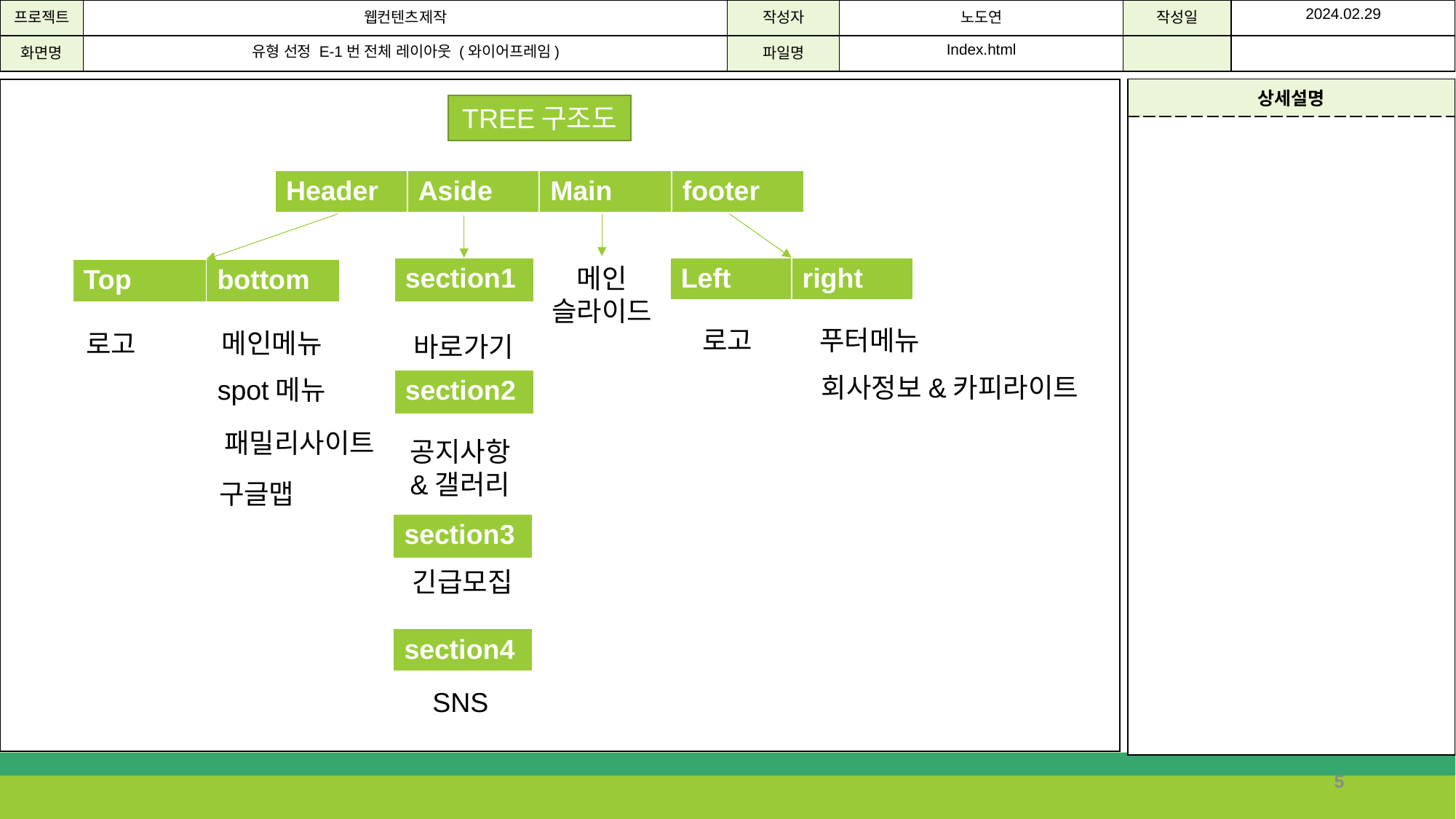

유형 선정 E-1번 전체 레이아웃 (와이어프레임)
TREE구조도
| Header | Aside | Main | footer |
| --- | --- | --- | --- |
메인
슬라이드
| section1 |
| --- |
| Left | right |
| --- | --- |
| Top | bottom |
| --- | --- |
로고
푸터메뉴
메인메뉴
로고
바로가기
회사정보&카피라이트
spot메뉴
| section2 |
| --- |
패밀리사이트
공지사항
&갤러리
구글맵
| section3 |
| --- |
긴급모집
| section4 |
| --- |
SNS
5